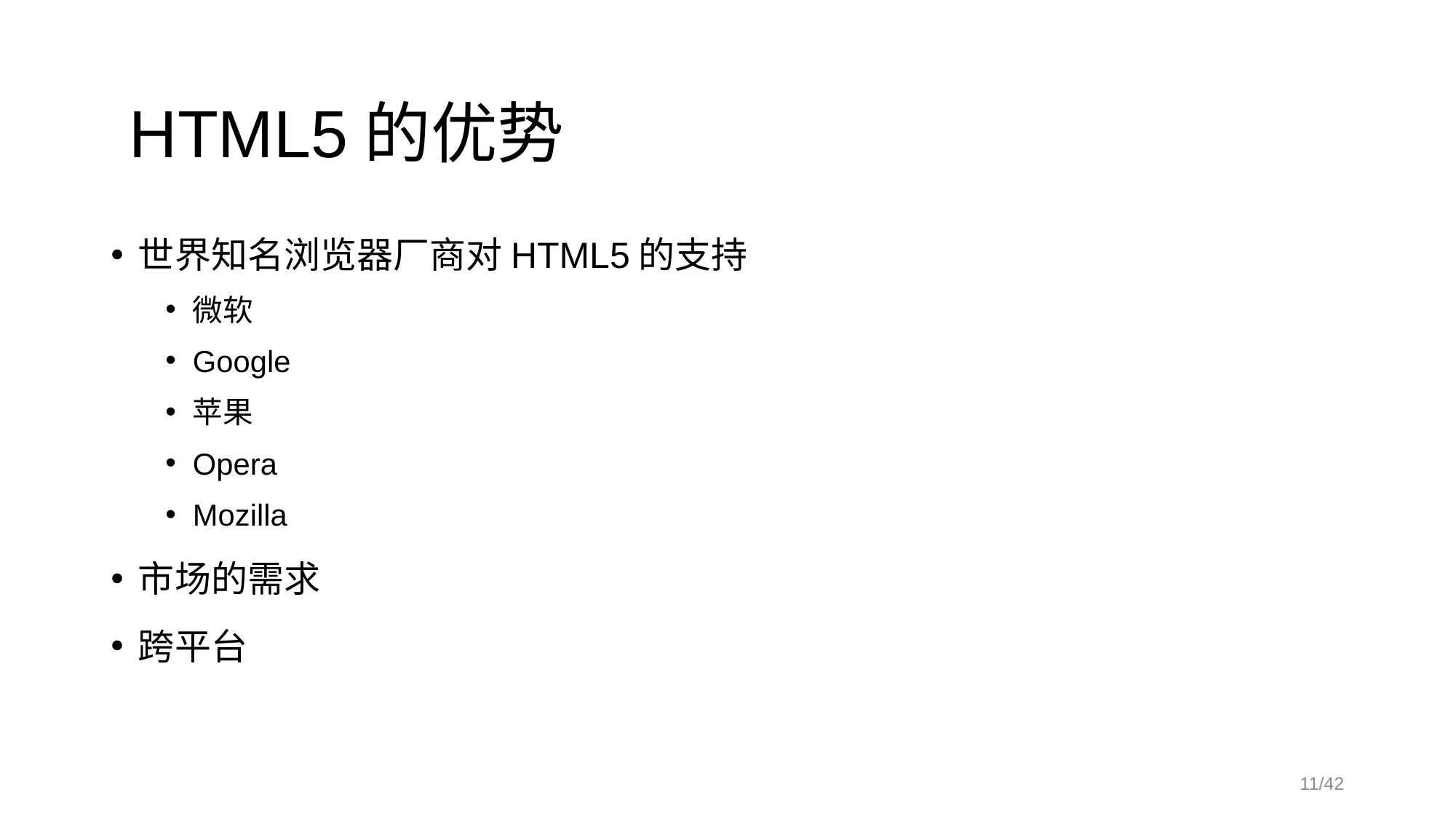

# HTML5的优势
世界知名浏览器厂商对HTML5的支持
微软
Google
苹果
Opera
Mozilla
市场的需求
跨平台

11/42